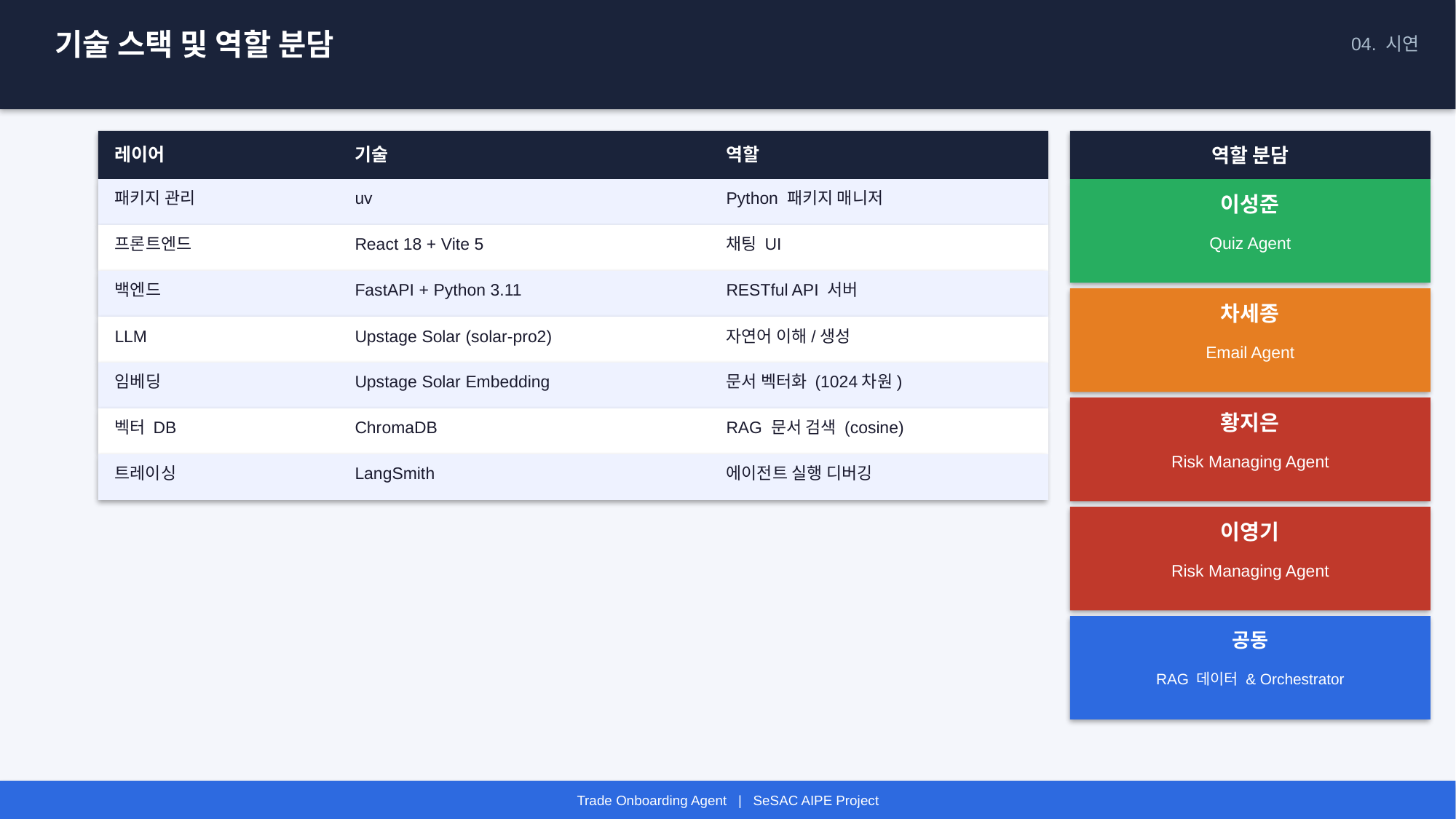

기술 스택 및 역할 분담
04. 시연

레이어
기술
역할
역할 분담

패키지 관리
uv
Python 패키지 매니저
이성준

Quiz Agent
프론트엔드
React 18 + Vite 5
채팅 UI

백엔드
FastAPI + Python 3.11
RESTful API 서버

차세종

LLM
Upstage Solar (solar-pro2)
자연어 이해/생성
Email Agent

임베딩
Upstage Solar Embedding
문서 벡터화 (1024차원)

황지은

벡터 DB
ChromaDB
RAG 문서 검색 (cosine)
Risk Managing Agent

트레이싱
LangSmith
에이전트 실행 디버깅

이영기
Risk Managing Agent

공동
RAG 데이터 & Orchestrator

Trade Onboarding Agent   |   SeSAC AIPE Project